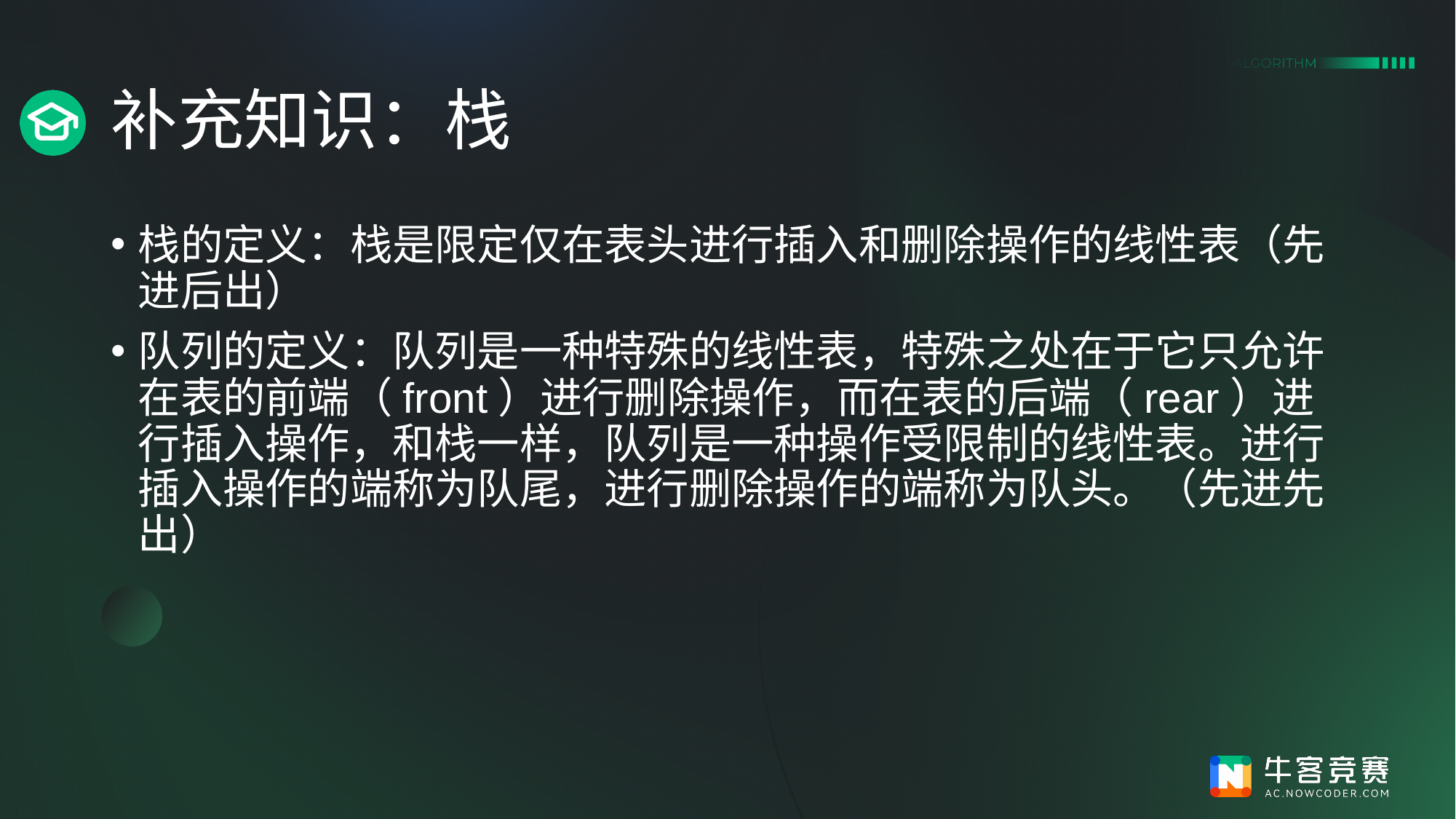

# 补充知识：栈
栈的定义：栈是限定仅在表头进行插入和删除操作的线性表（先进后出）
队列的定义：队列是一种特殊的线性表，特殊之处在于它只允许在表的前端（front）进行删除操作，而在表的后端（rear）进行插入操作，和栈一样，队列是一种操作受限制的线性表。进行插入操作的端称为队尾，进行删除操作的端称为队头。（先进先出）